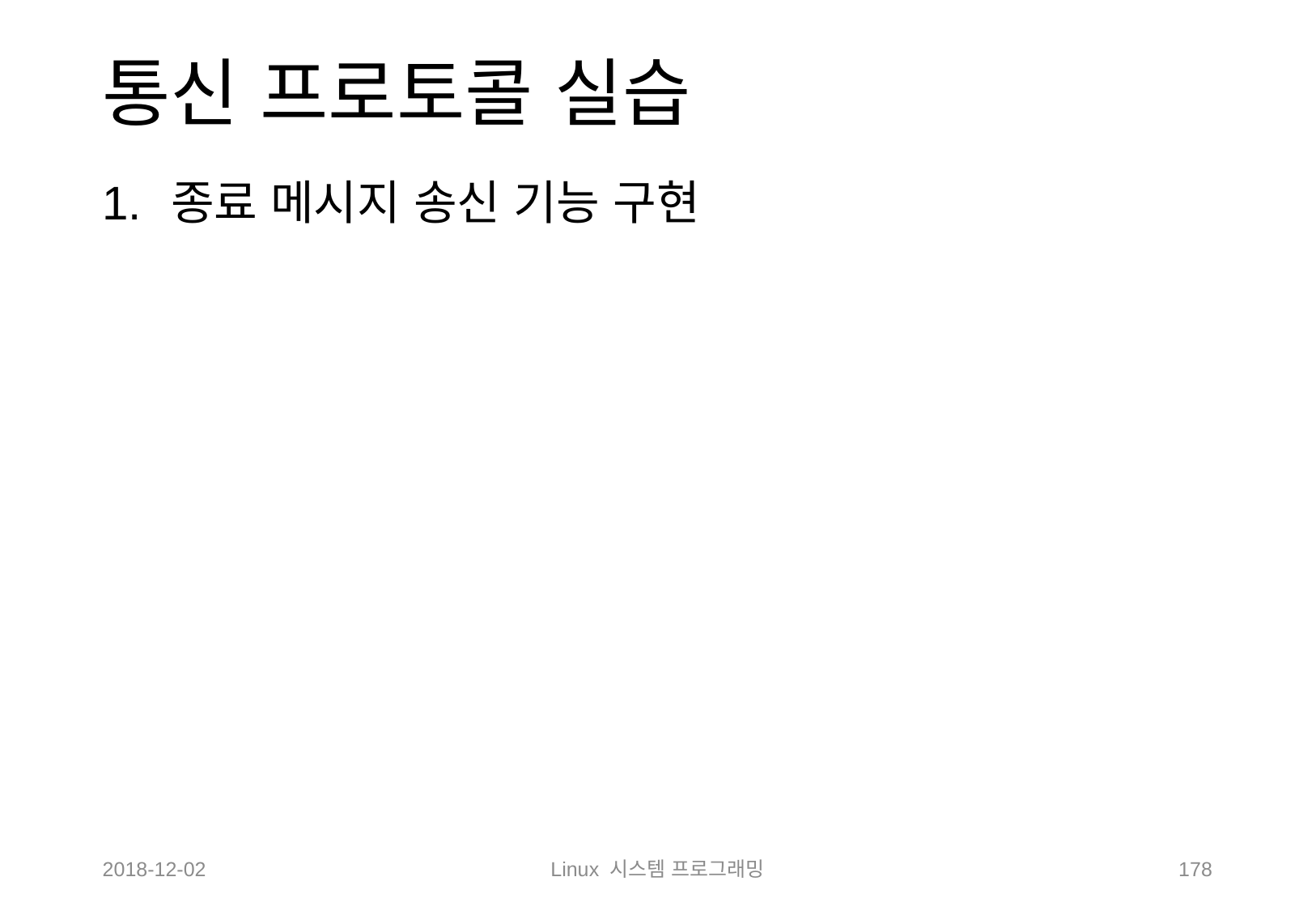

# 통신 프로토콜 실습
종료 메시지 송신 기능 구현
2018-12-02
Linux 시스템 프로그래밍
178